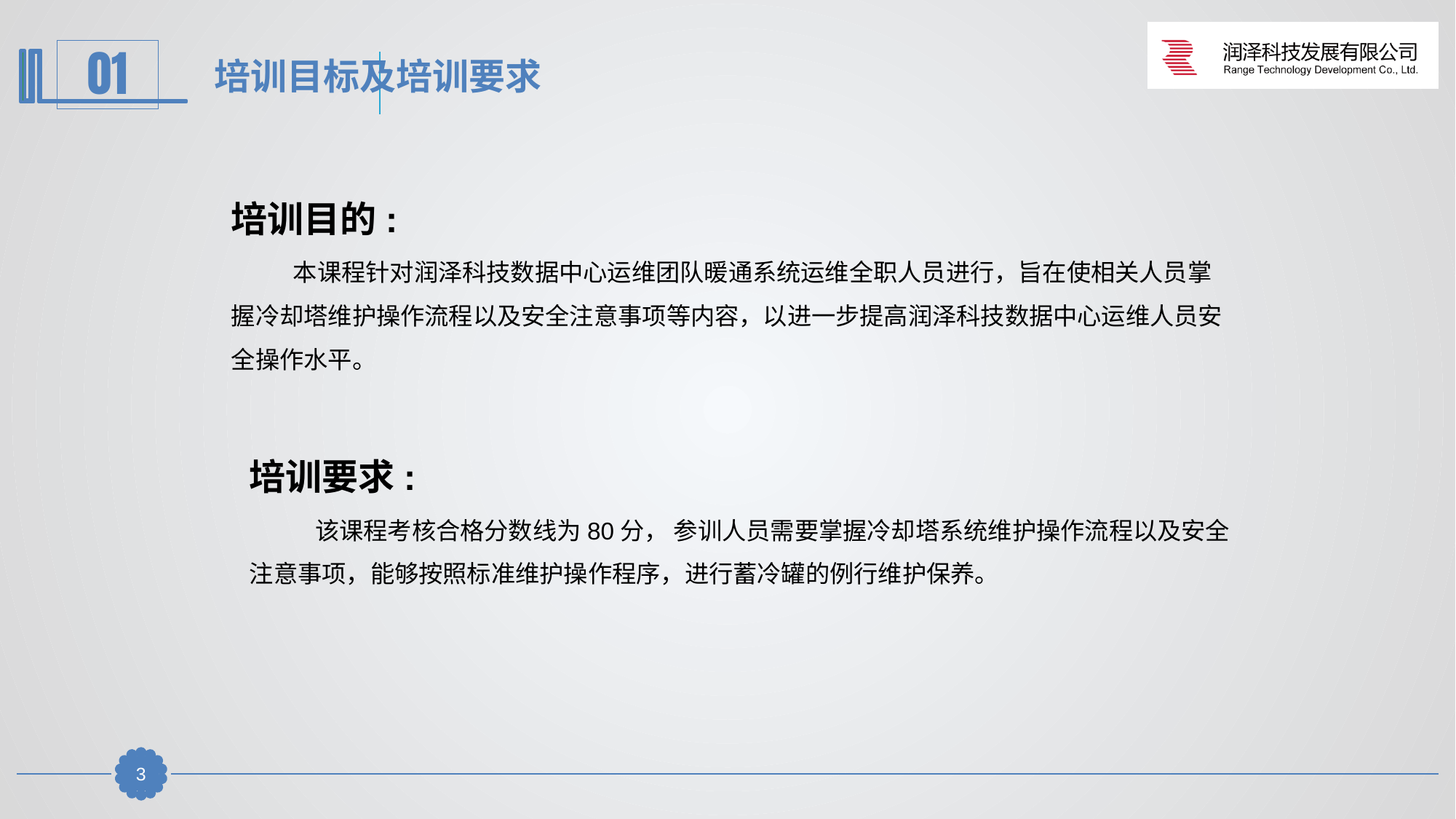

培训目标及培训要求
培训目的:
            本课程针对润泽科技数据中心运维团队暖通系统运维全职人员进行，旨在使相关人员掌握冷却塔维护操作流程以及安全注意事项等内容，以进一步提高润泽科技数据中心运维人员安全操作水平。
培训要求:
           该课程考核合格分数线为80分， 参训人员需要掌握冷却塔系统维护操作流程以及安全注意事项，能够按照标准维护操作程序，进行蓄冷罐的例行维护保养。
3